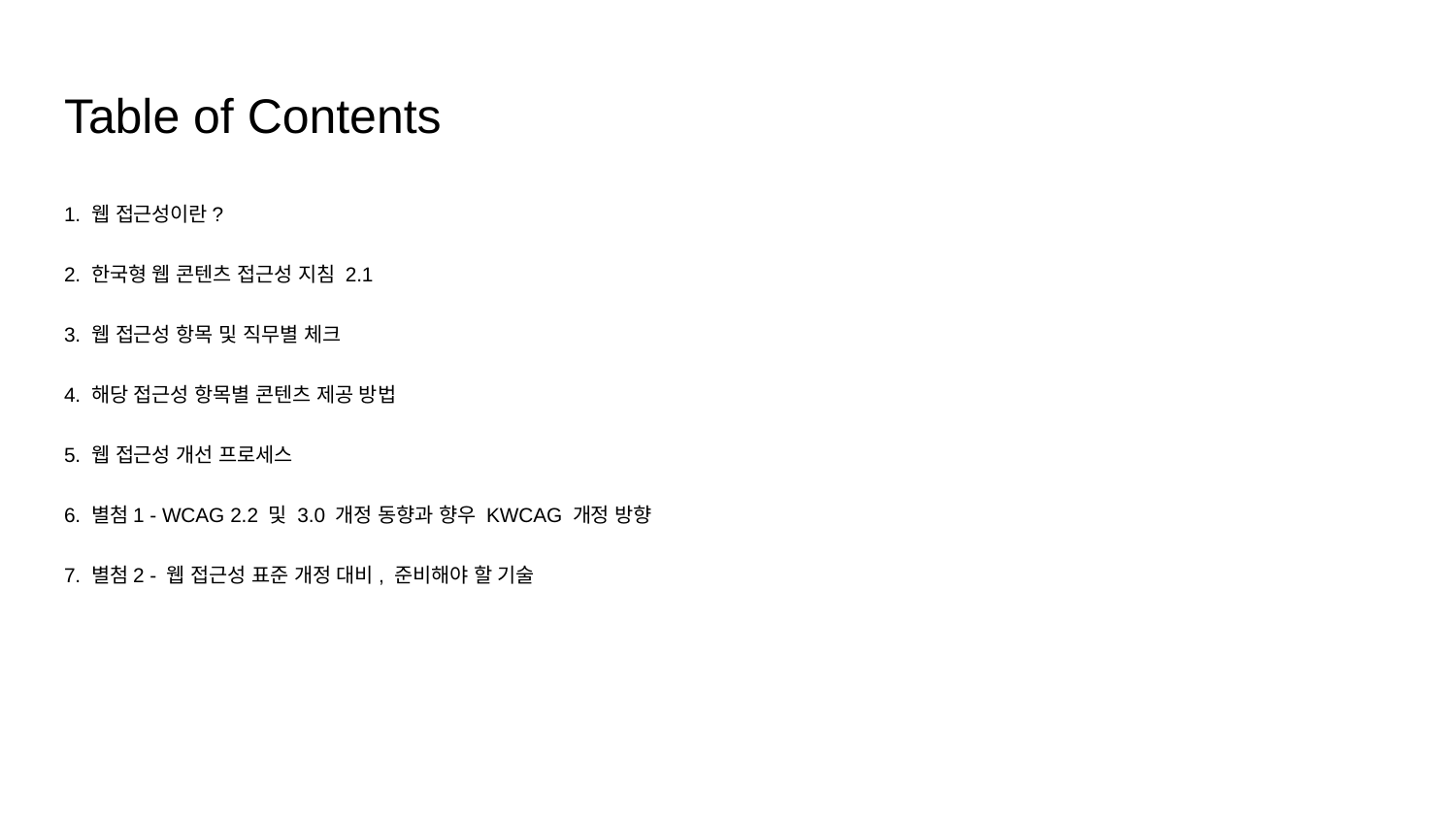

# Table of Contents
1. 웹 접근성이란?
2. 한국형 웹 콘텐츠 접근성 지침 2.1
3. 웹 접근성 항목 및 직무별 체크
4. 해당 접근성 항목별 콘텐츠 제공 방법
5. 웹 접근성 개선 프로세스
6. 별첨1 - WCAG 2.2 및 3.0 개정 동향과 향우 KWCAG 개정 방향
7. 별첨2 - 웹 접근성 표준 개정 대비, 준비해야 할 기술